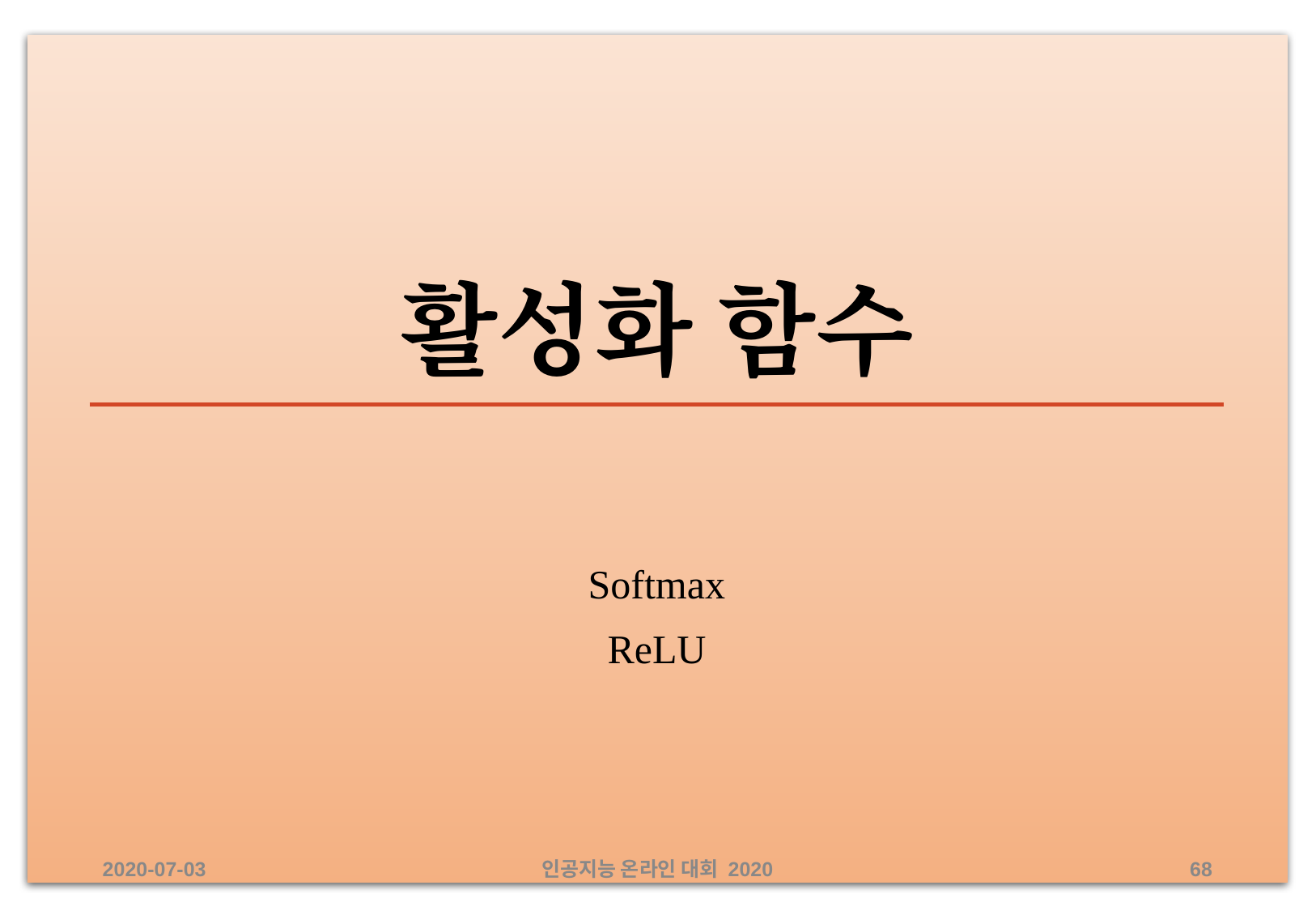

# 활성화 함수
Softmax
ReLU
2020-07-03
인공지능 온라인 대회 2020
68